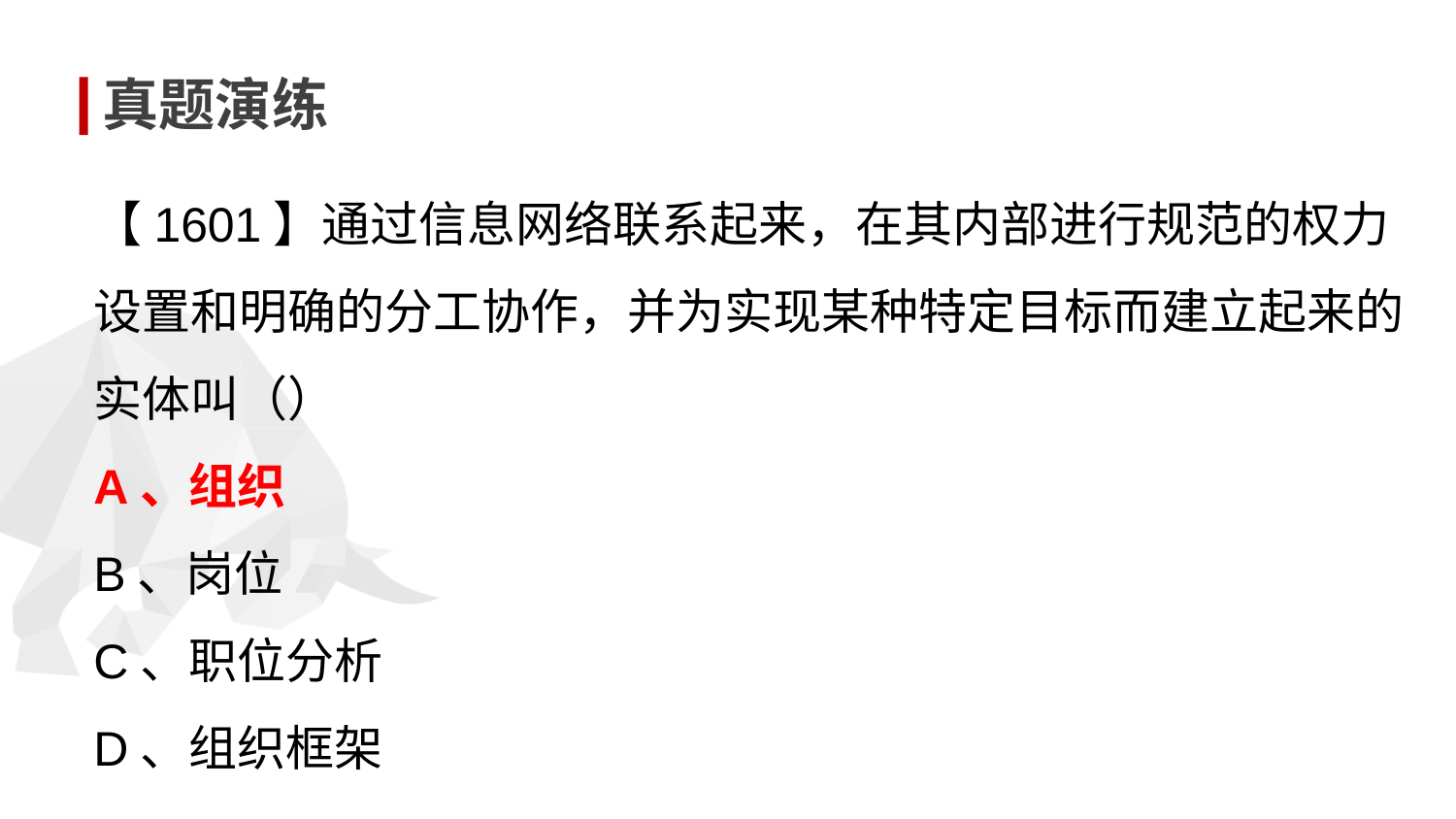

真题演练
【1601】通过信息网络联系起来，在其内部进行规范的权力设置和明确的分工协作，并为实现某种特定目标而建立起来的实体叫（）
A、组织
B、岗位
C、职位分析
D、组织框架